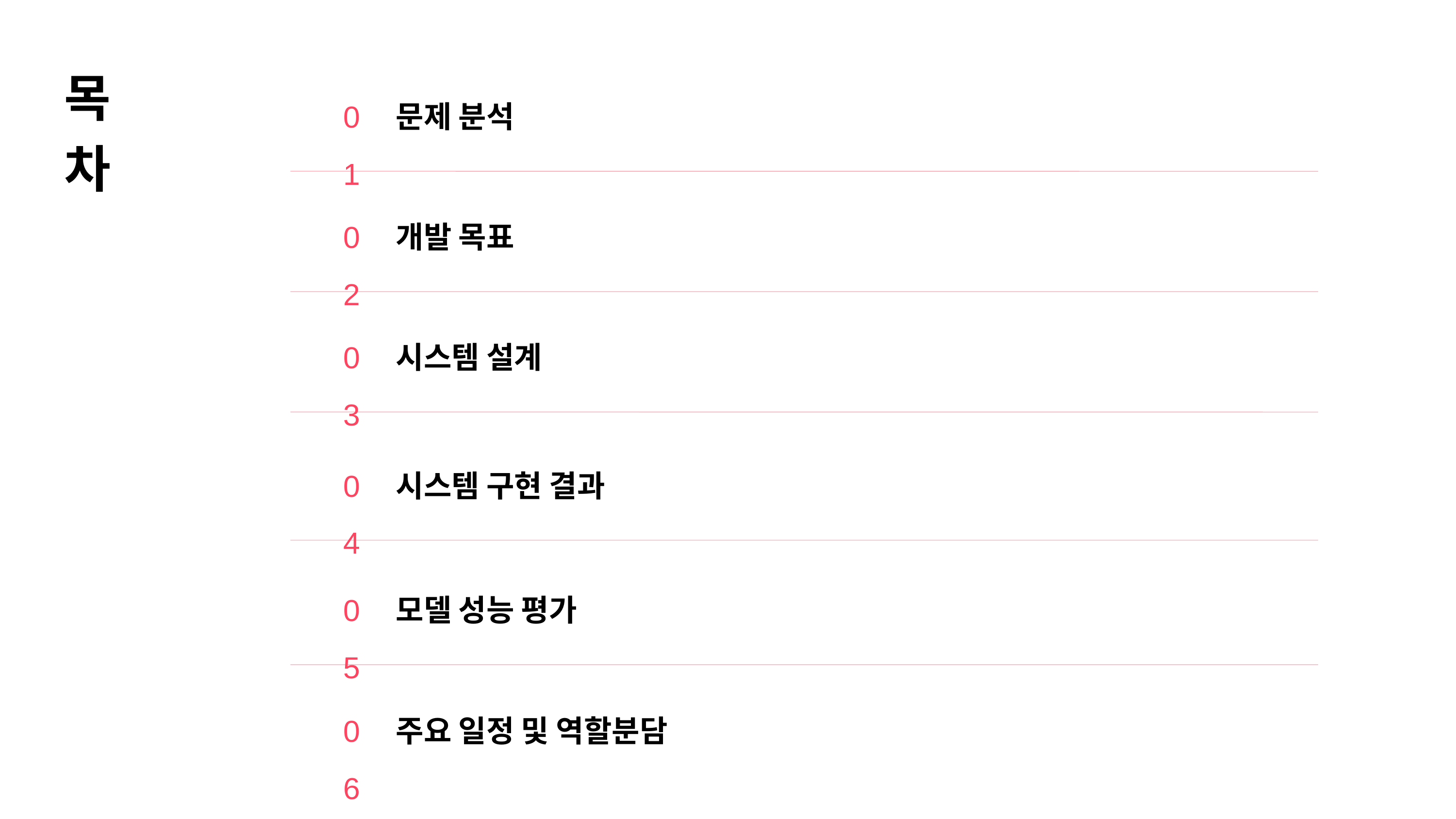

목차
01
문제 분석

02
개발 목표

03
시스템 설계

04
시스템 구현 결과

05
모델 성능 평가

06
주요 일정 및 역할분담